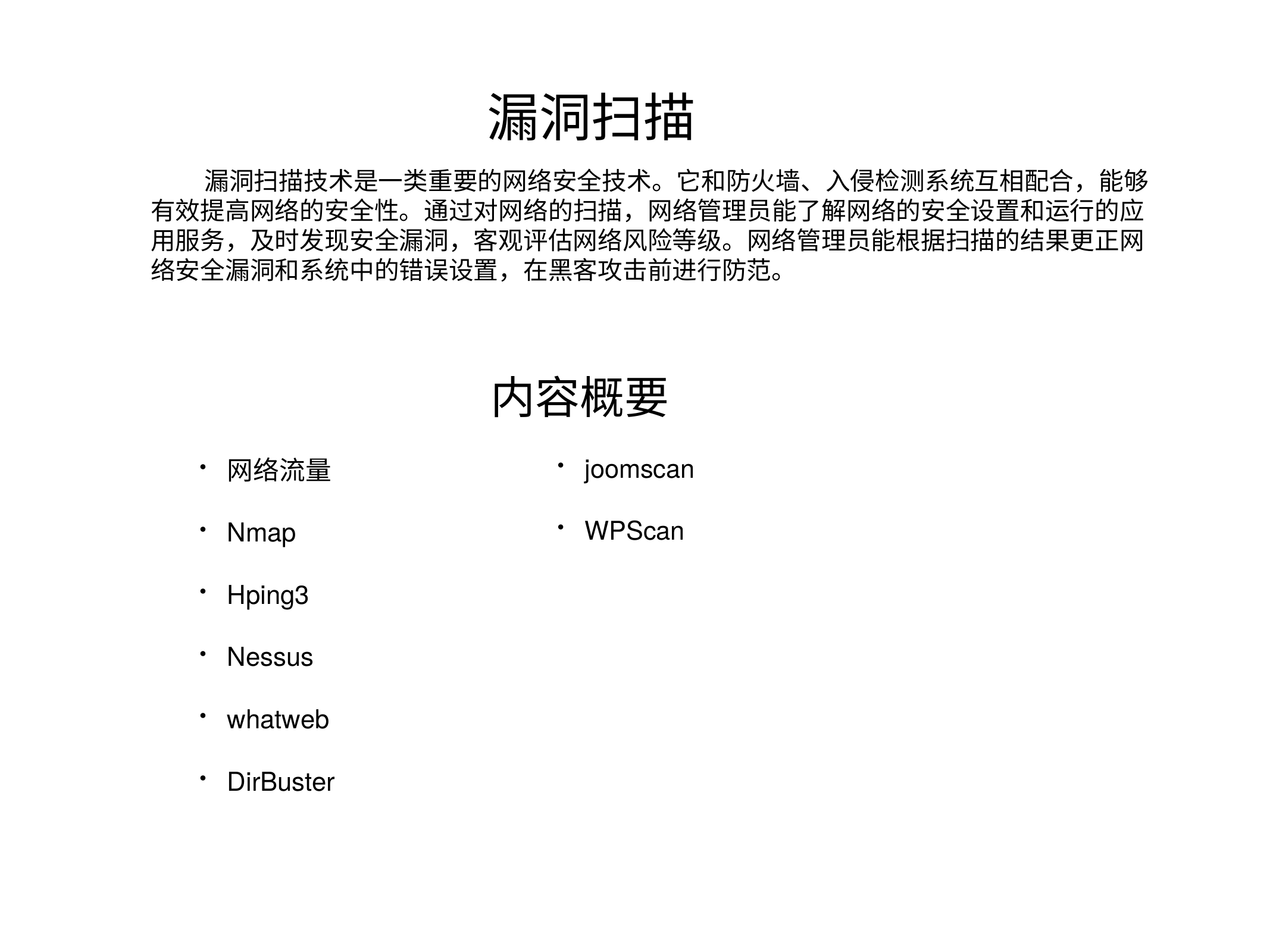

漏洞扫描
       漏洞扫描技术是一类重要的网络安全技术。它和防火墙、入侵检测系统互相配合，能够有效提高网络的安全性。通过对网络的扫描，网络管理员能了解网络的安全设置和运行的应用服务，及时发现安全漏洞，客观评估网络风险等级。网络管理员能根据扫描的结果更正网络安全漏洞和系统中的错误设置，在黑客攻击前进行防范。
内容概要
joomscan
WPScan
网络流量
Nmap
Hping3
Nessus
whatweb
DirBuster